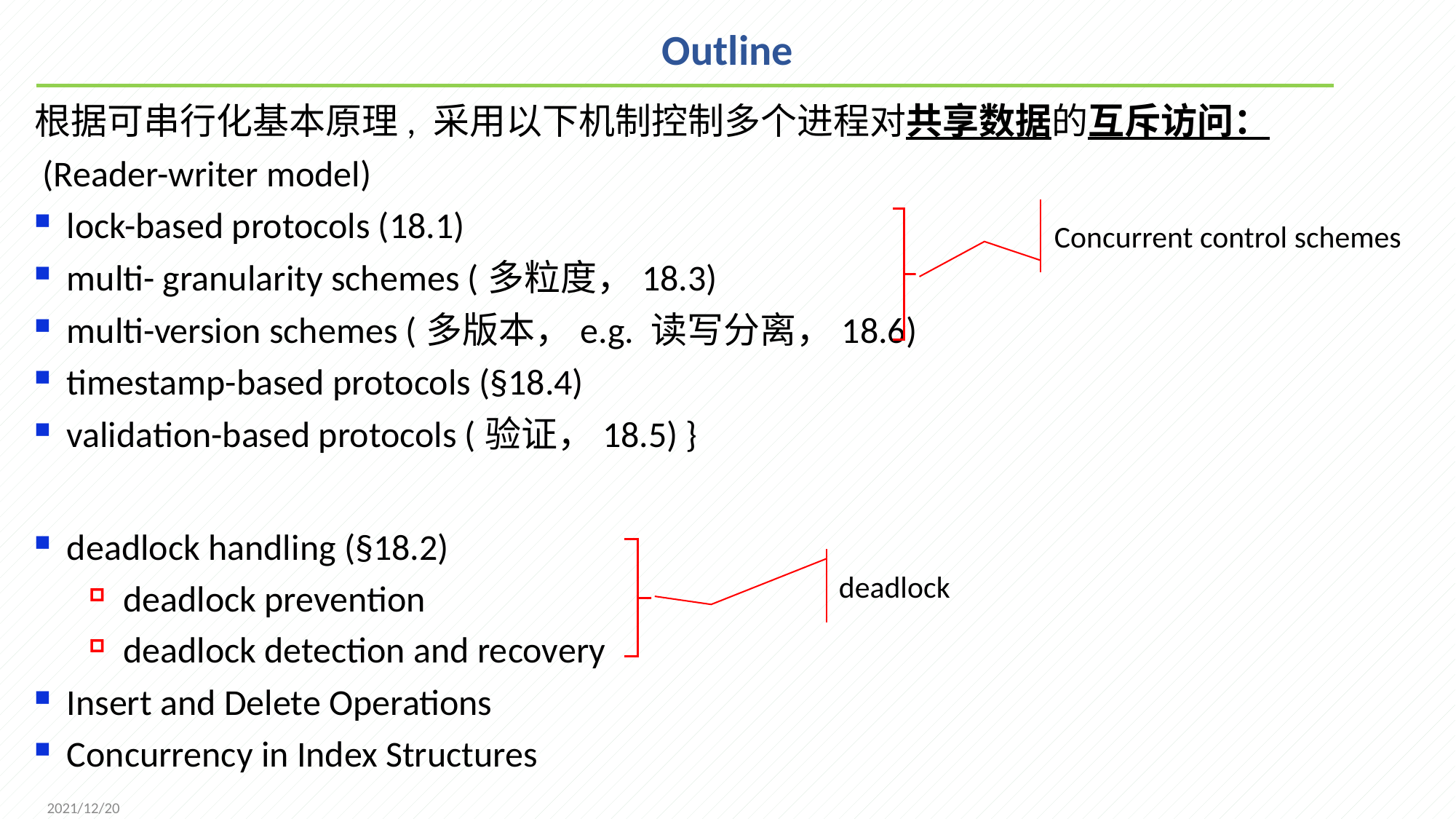

# Outline
根据可串行化基本原理, 采用以下机制控制多个进程对共享数据的互斥访问：
 (Reader-writer model)
lock-based protocols (18.1)
multi- granularity schemes (多粒度，18.3)
multi-version schemes (多版本，e.g. 读写分离，18.6)
timestamp-based protocols (§18.4)
validation-based protocols (验证，18.5) }

deadlock handling (§18.2)
deadlock prevention
deadlock detection and recovery
Insert and Delete Operations
Concurrency in Index Structures
Concurrent control schemes

deadlock
2021/12/20